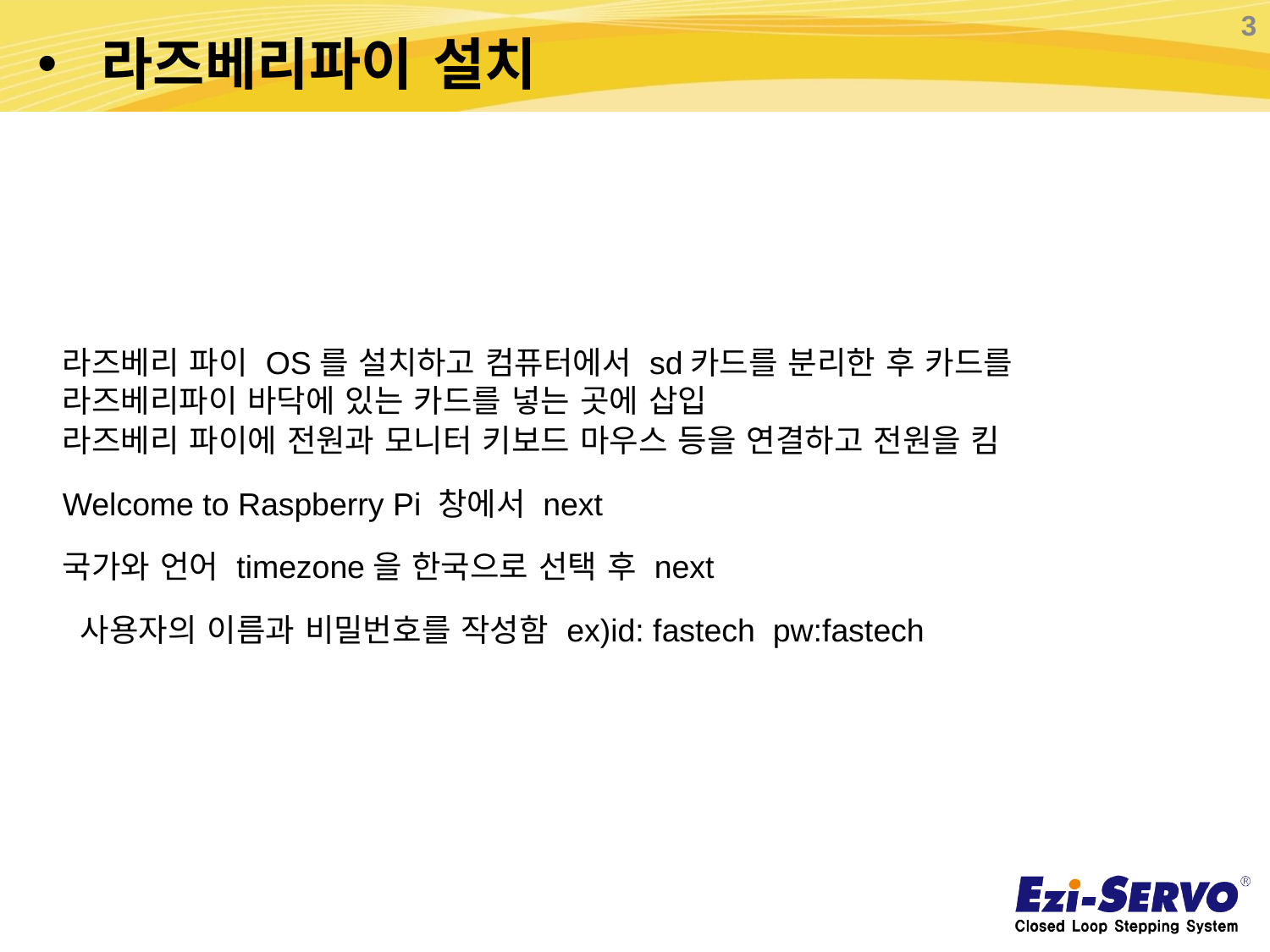

3
라즈베리파이 설치

라즈베리 파이 OS를 설치하고 컴퓨터에서 sd카드를 분리한 후 카드를 라즈베리파이 바닥에 있는 카드를 넣는 곳에 삽입
라즈베리 파이에 전원과 모니터 키보드 마우스 등을 연결하고 전원을 킴
Welcome to Raspberry Pi 창에서 next
국가와 언어 timezone을 한국으로 선택 후 next
 사용자의 이름과 비밀번호를 작성함 ex)id: fastech  pw:fastech